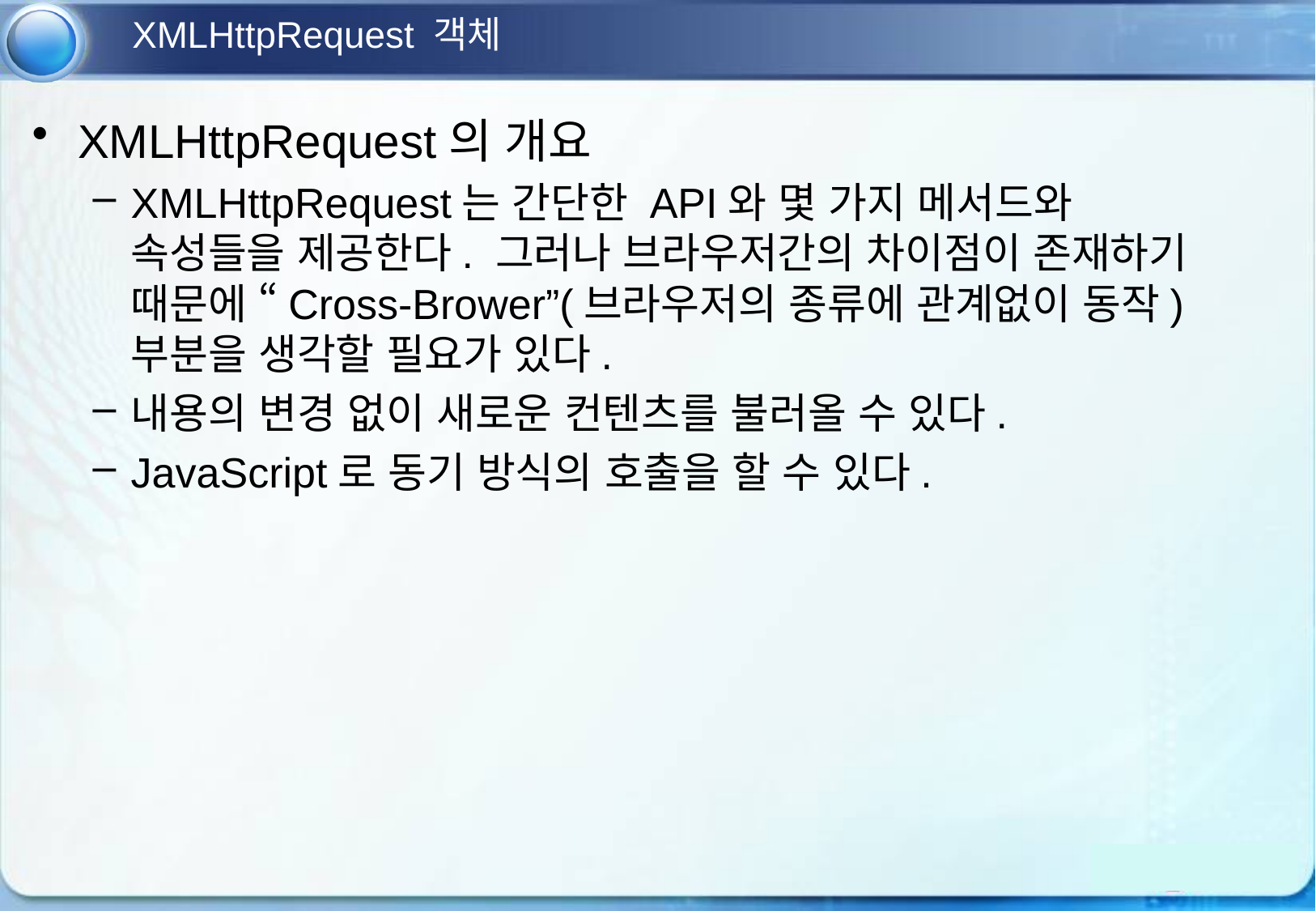

XMLHttpRequest 객체
XMLHttpRequest의 개요
XMLHttpRequest는 간단한 API와 몇 가지 메서드와 속성들을 제공한다. 그러나 브라우저간의 차이점이 존재하기 때문에 “Cross-Brower”(브라우저의 종류에 관계없이 동작) 부분을 생각할 필요가 있다.
내용의 변경 없이 새로운 컨텐츠를 불러올 수 있다.
JavaScript로 동기 방식의 호출을 할 수 있다.